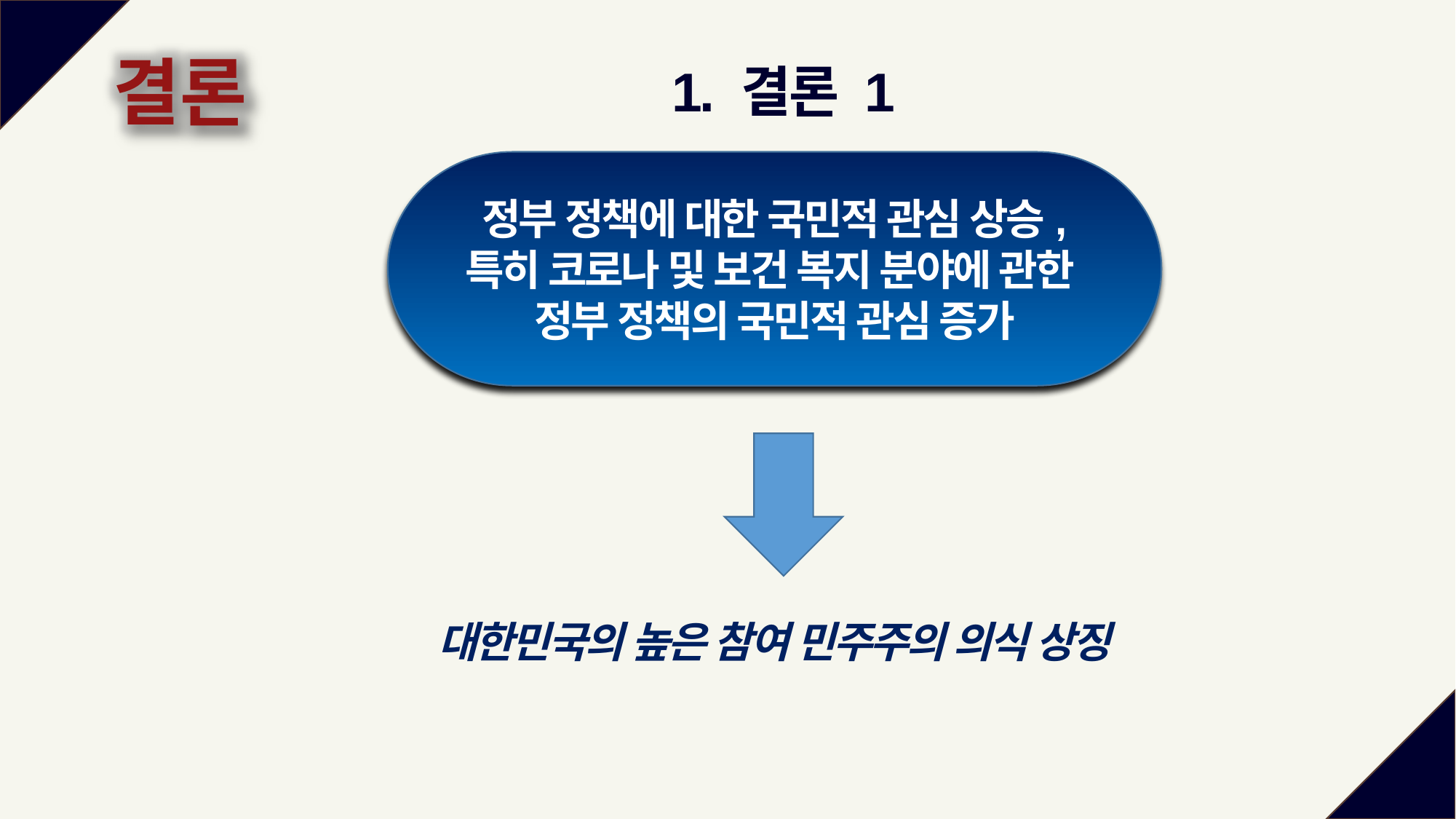

결론
1. 결론 1
정부 정책에 대한 국민적 관심 상승,
특히 코로나 및 보건 복지 분야에 관한
정부 정책의 국민적 관심 증가

대한민국의 높은 참여 민주주의 의식 상징